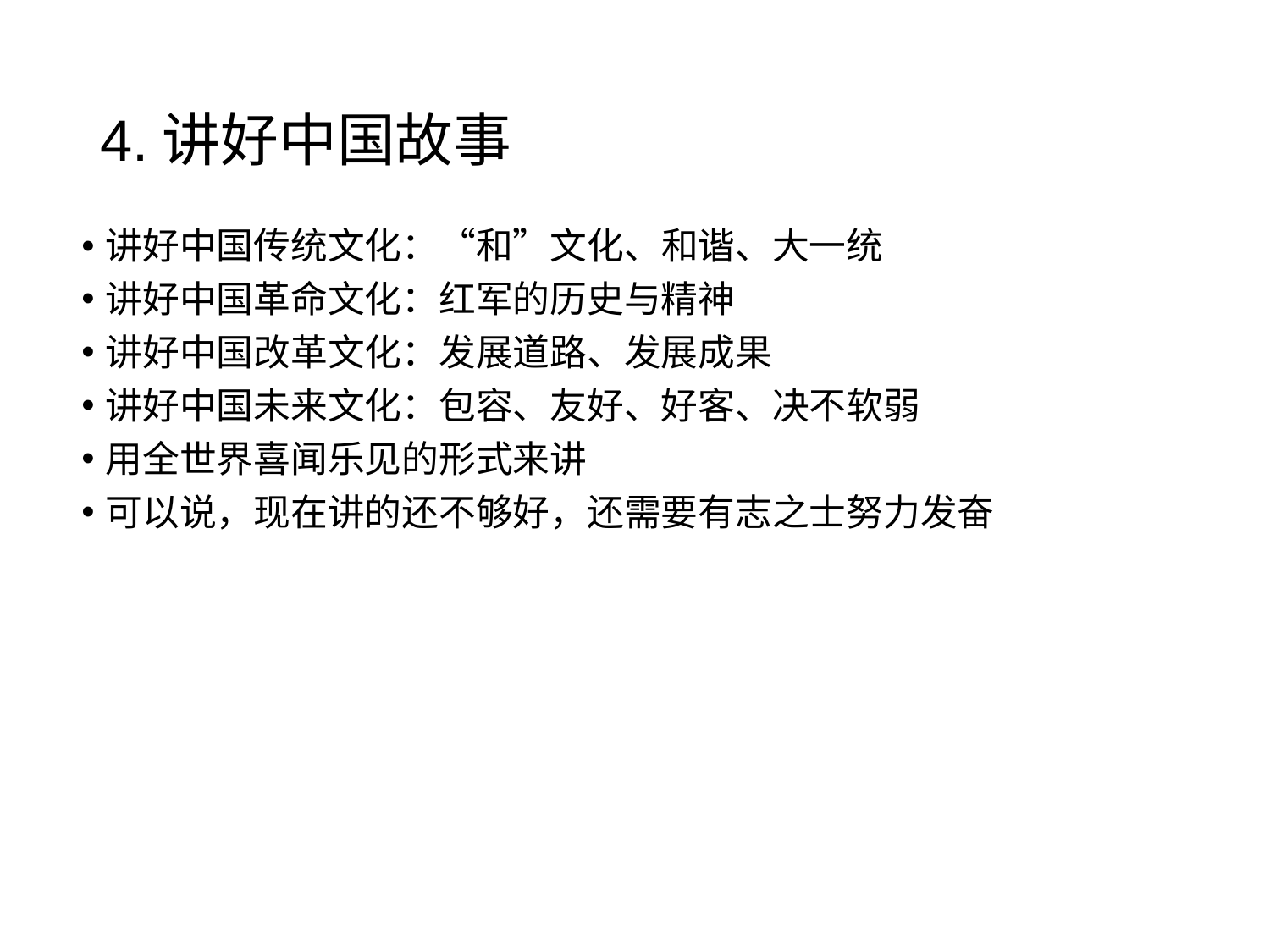

# 4.讲好中国故事
讲好中国传统文化：“和”文化、和谐、大一统
讲好中国革命文化：红军的历史与精神
讲好中国改革文化：发展道路、发展成果
讲好中国未来文化：包容、友好、好客、决不软弱
用全世界喜闻乐见的形式来讲
可以说，现在讲的还不够好，还需要有志之士努力发奋